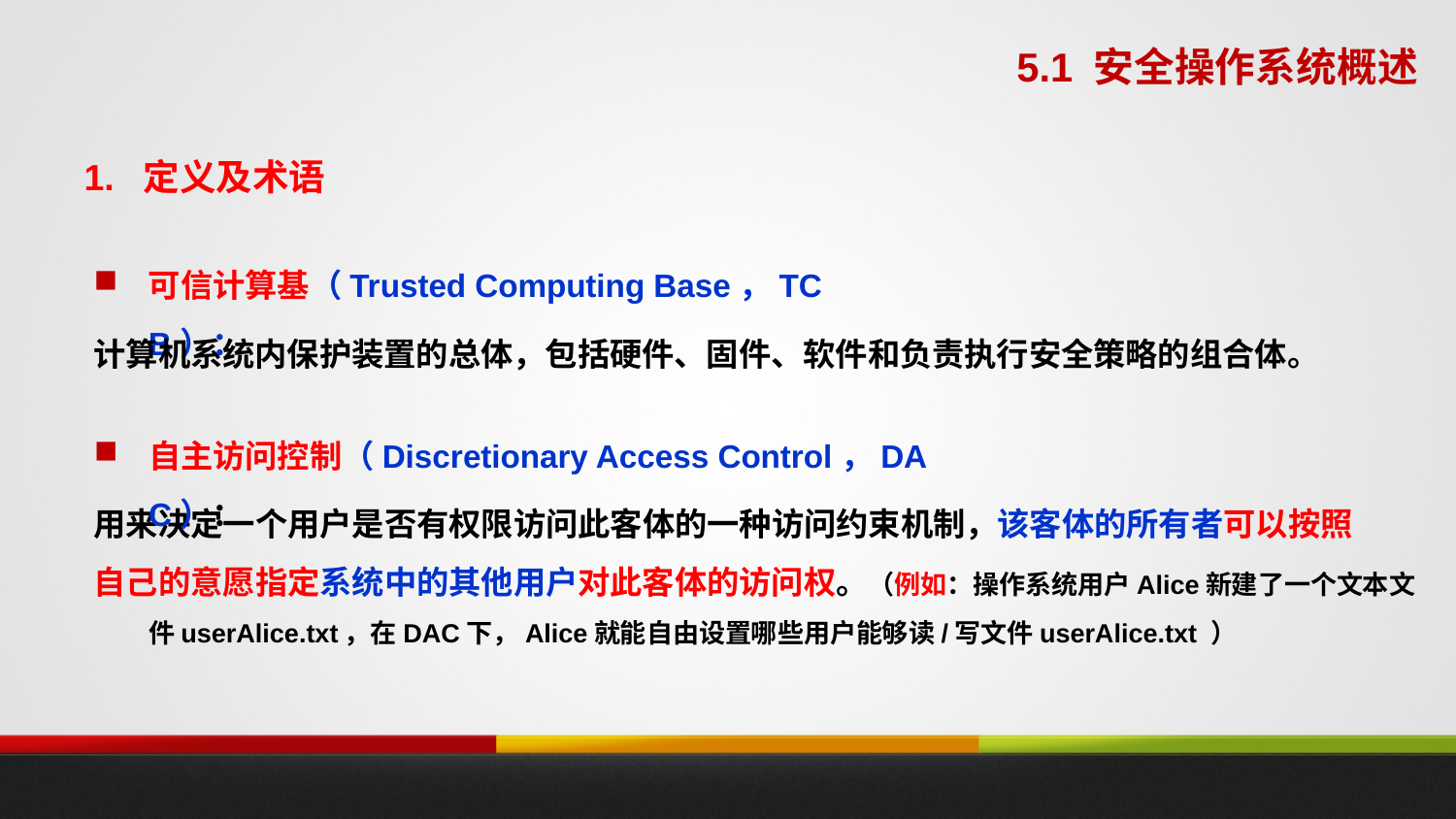

5.1 安全操作系统概述
1.  定义及术语
可信计算基（Trusted Computing Base，TCB）：
计算机系统内保护装置的总体，包括硬件、固件、软件和负责执行安全策略的组合体。
自主访问控制（Discretionary Access Control，DAC）：
用来决定一个用户是否有权限访问此客体的一种访问约束机制，该客体的所有者可以按照
自己的意愿指定系统中的其他用户对此客体的访问权。（例如：操作系统用户Alice新建了一个文本文件userAlice.txt，在DAC下，Alice就能自由设置哪些用户能够读/写文件userAlice.txt ）